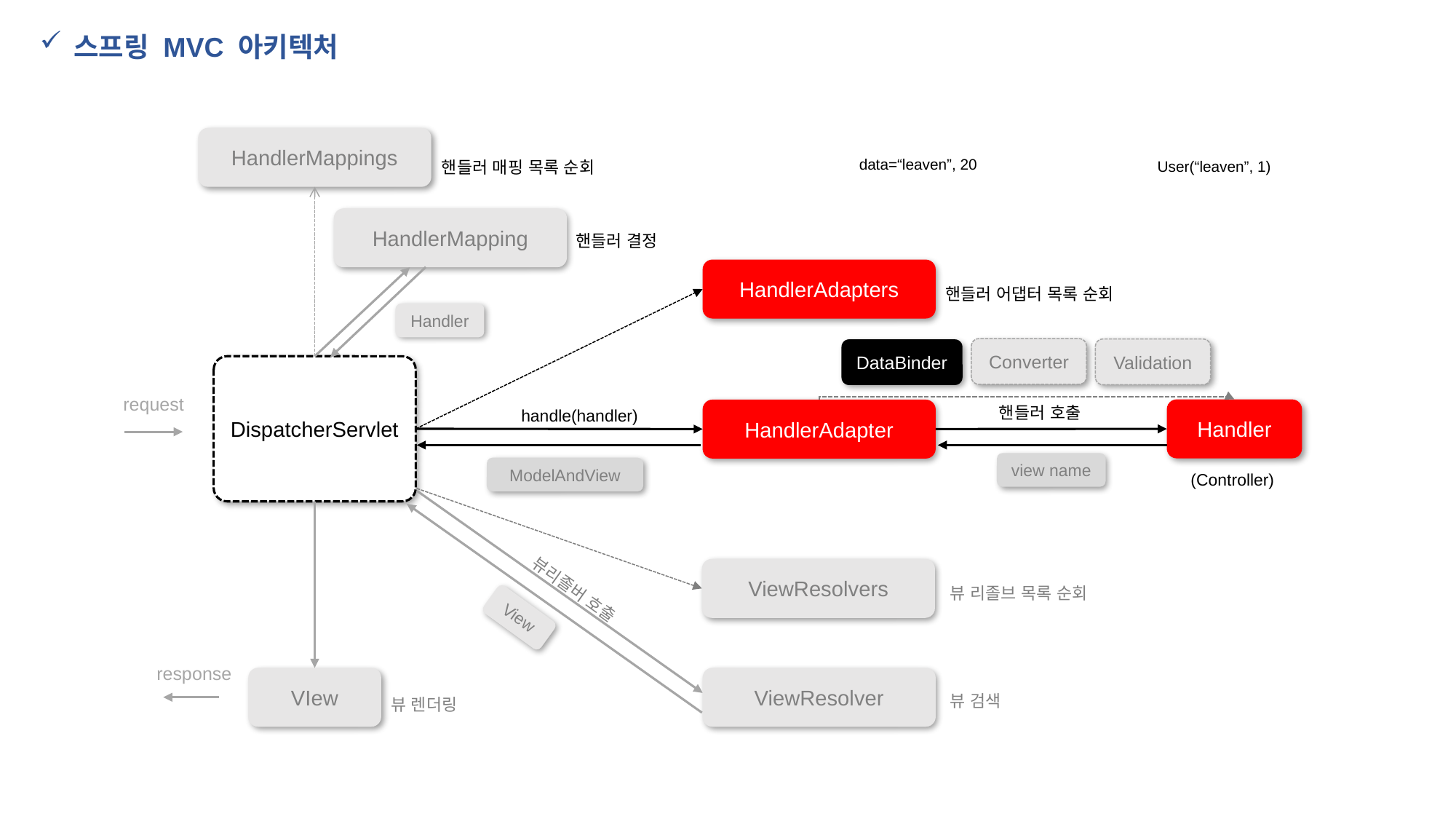

스프링 MVC 아키텍처
HandlerMappings
핸들러 매핑 목록 순회
data=“leaven”, 20
User(“leaven”, 1)
HandlerMapping
핸들러 결정
HandlerAdapters
핸들러 어댑터 목록 순회
Handler
Converter
Validation
DataBinder
DispatcherServlet
핸들러 호출
request
handle(handler)
Handler
HandlerAdapter
view name
(Controller)
ModelAndView
ViewResolvers
뷰 리졸브 목록 순회
뷰리졸버 호출
View
response
VIew
ViewResolver
뷰 검색
뷰 렌더링